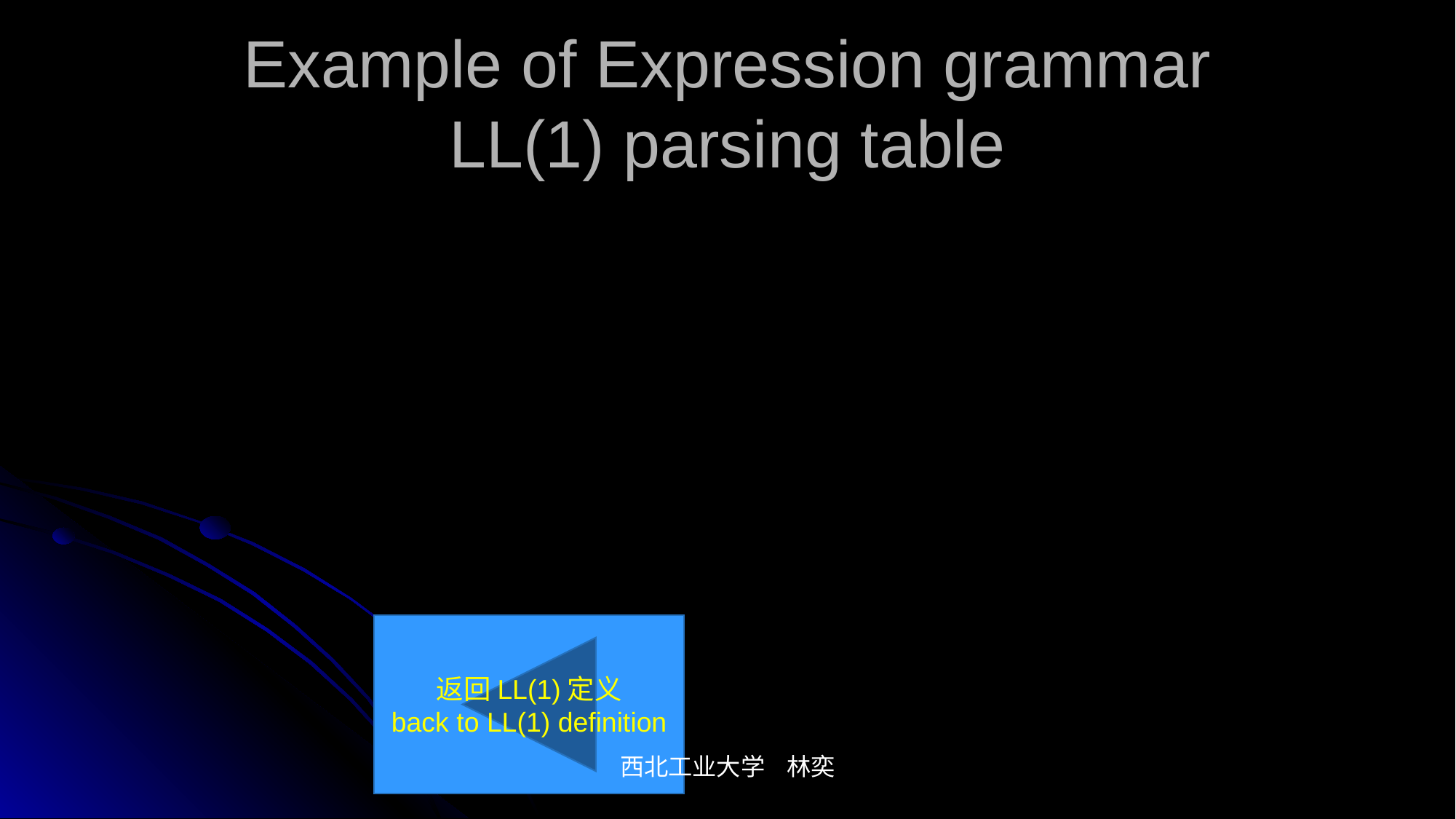

# Example of Expression grammar LL(1) parsing table

返回LL(1)定义
back to LL(1) definition
西北工业大学    林奕
46